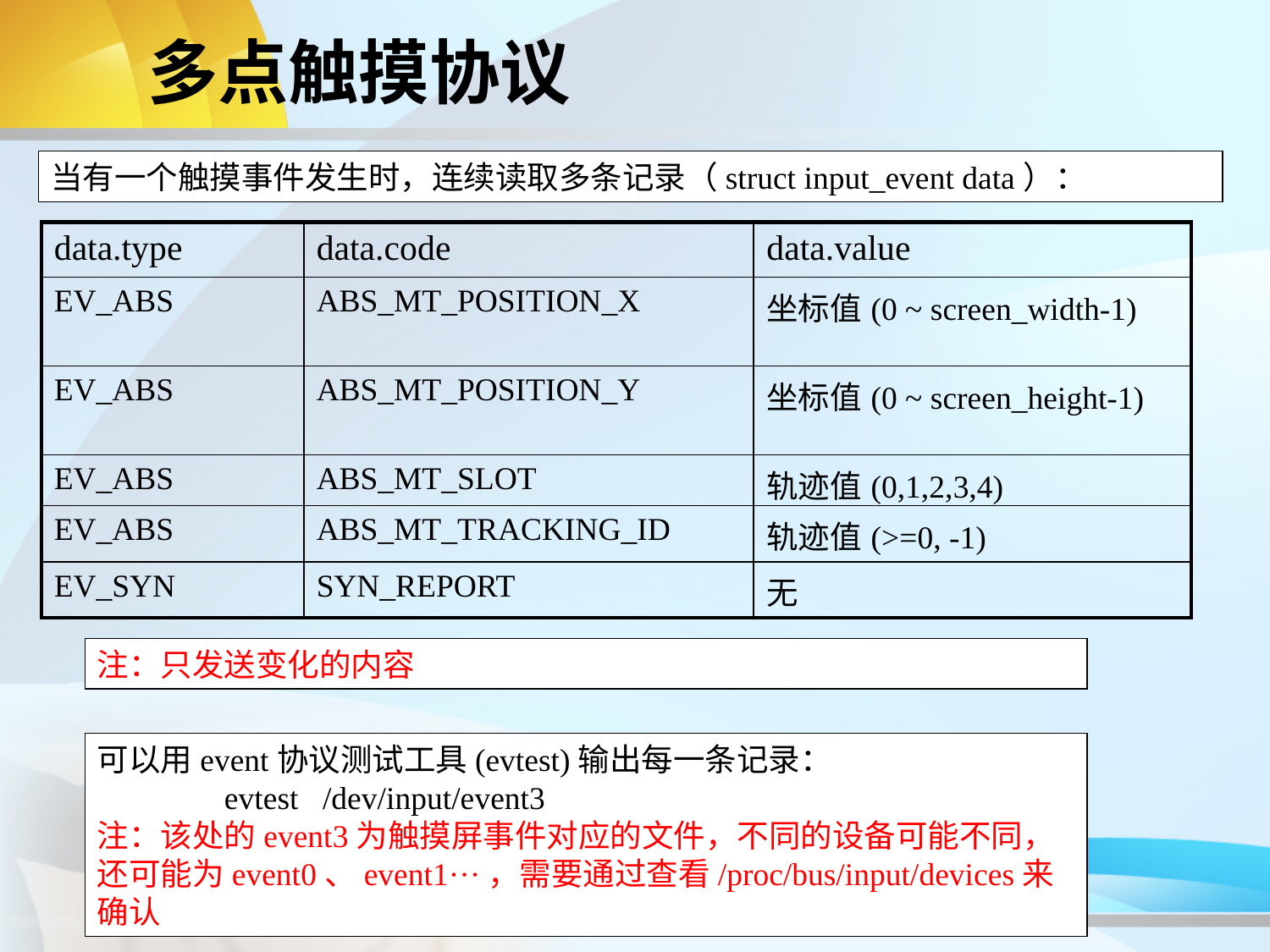

多点触摸协议
当有一个触摸事件发生时，连续读取多条记录（struct input_event data）：
| data.type | data.code | data.value |
| --- | --- | --- |
| EV\_ABS | ABS\_MT\_POSITION\_X | 坐标值(0 ~ screen\_width-1) |
| EV\_ABS | ABS\_MT\_POSITION\_Y | 坐标值(0 ~ screen\_height-1) |
| EV\_ABS | ABS\_MT\_SLOT | 轨迹值(0,1,2,3,4) |
| EV\_ABS | ABS\_MT\_TRACKING\_ID | 轨迹值(>=0, -1) |
| EV\_SYN | SYN\_REPORT | 无 |
注：只发送变化的内容
可以用event协议测试工具(evtest)输出每一条记录：
	evtest   /dev/input/event3
注：该处的event3为触摸屏事件对应的文件，不同的设备可能不同，还可能为event0、event1···，需要通过查看/proc/bus/input/devices来确认